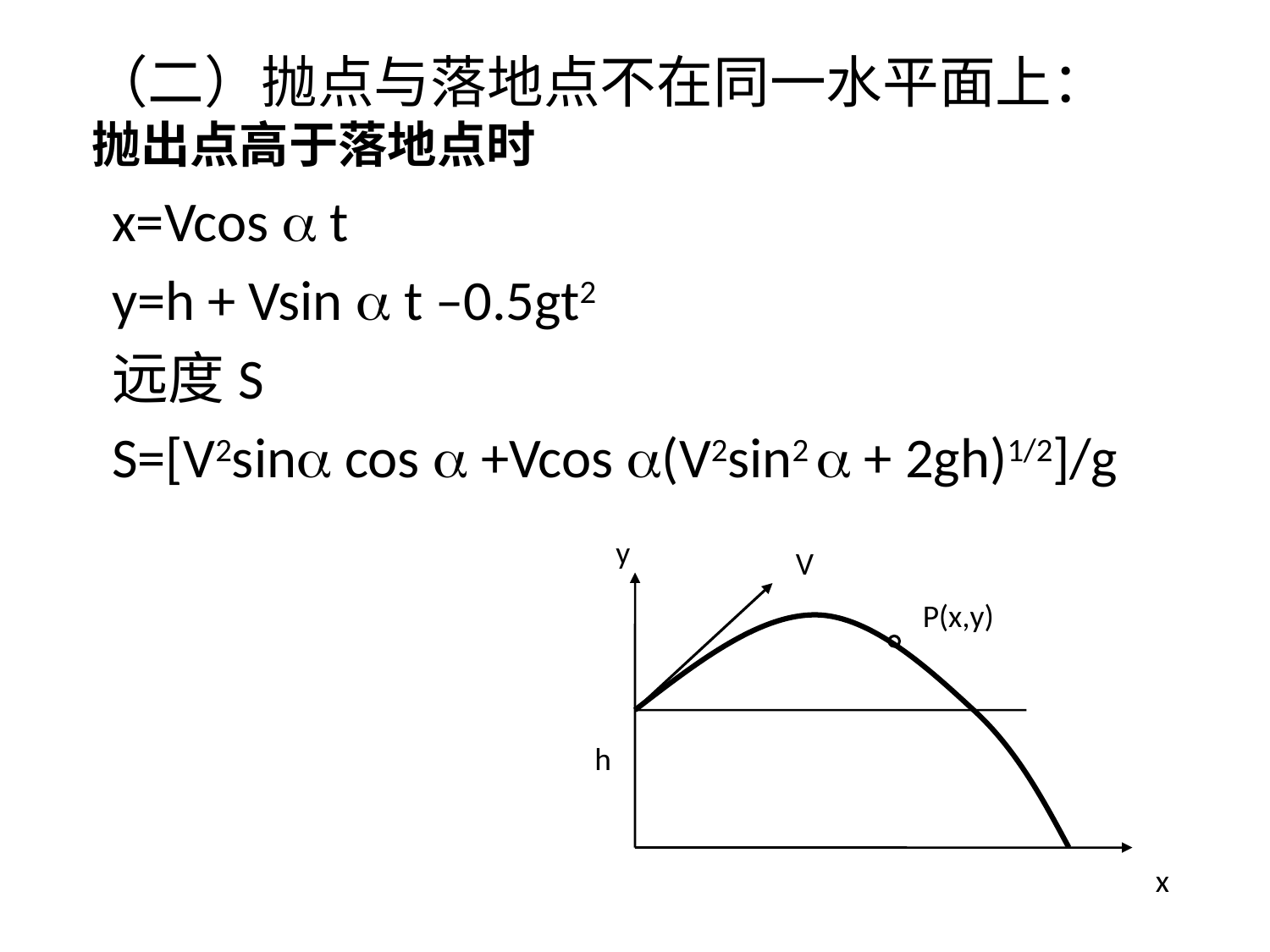

（二）抛点与落地点不在同一水平面上：
抛出点高于落地点时
x=Vcos α t
y=h + Vsin α t –0.5gt2
远度S
S=[V2sinα cos α +Vcos α(V2sin2 α + 2gh)1/2]/g

y
V

P(x,y)

h

x